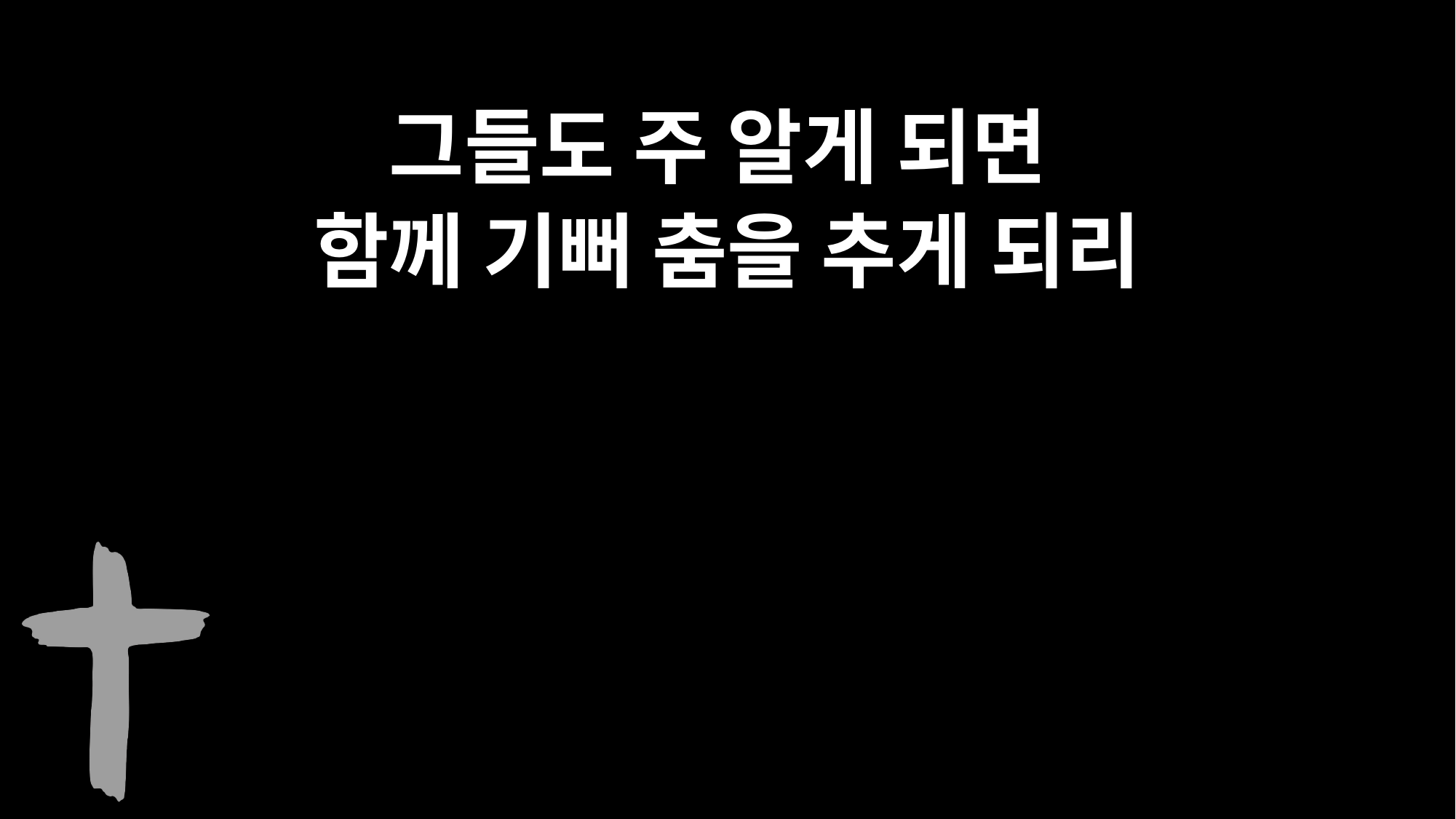

그들도 주 알게 되면
함께 기뻐 춤을 추게 되리